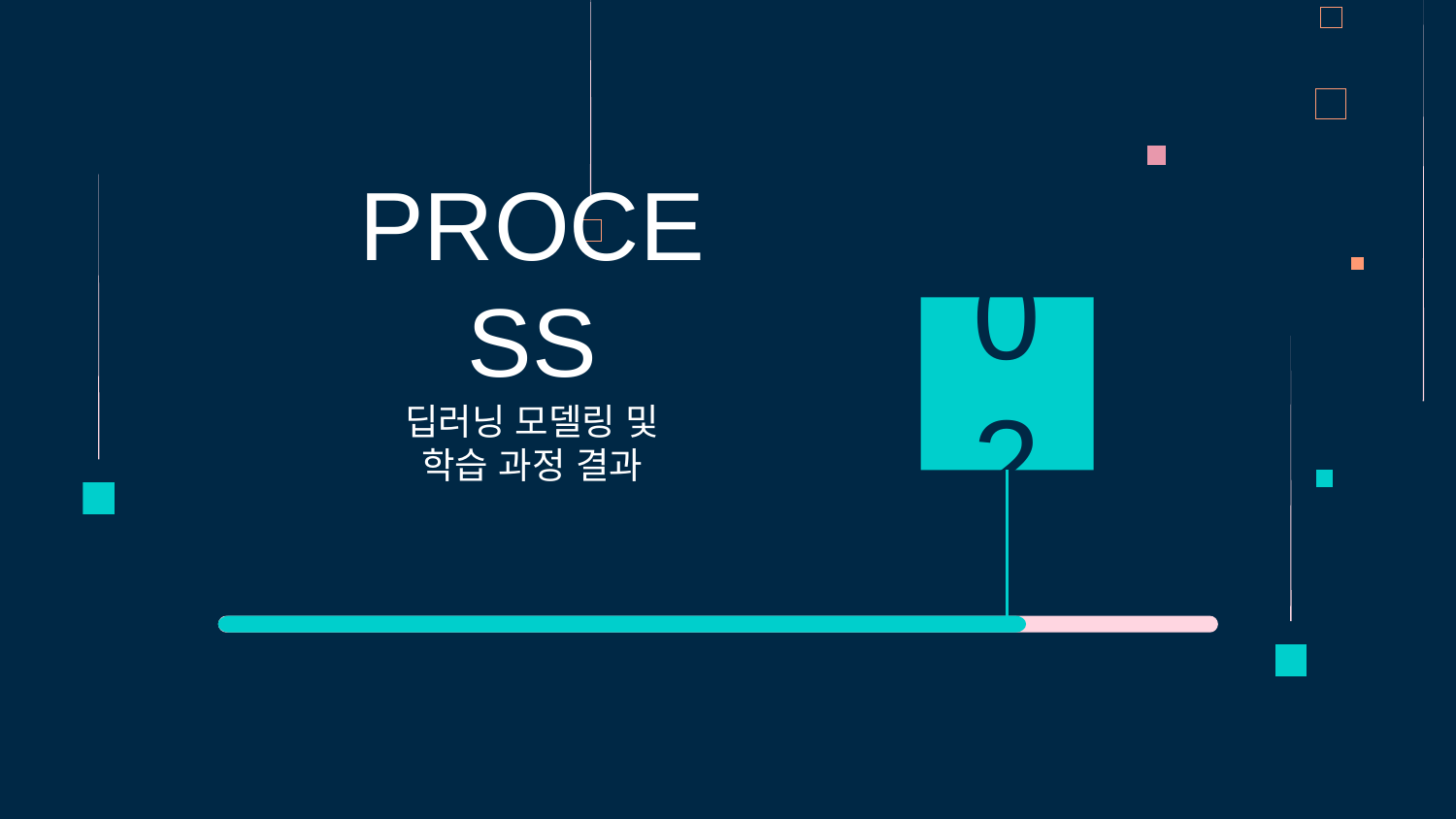

# PROCESS

02
딥러닝 모델링 및
학습 과정 결과